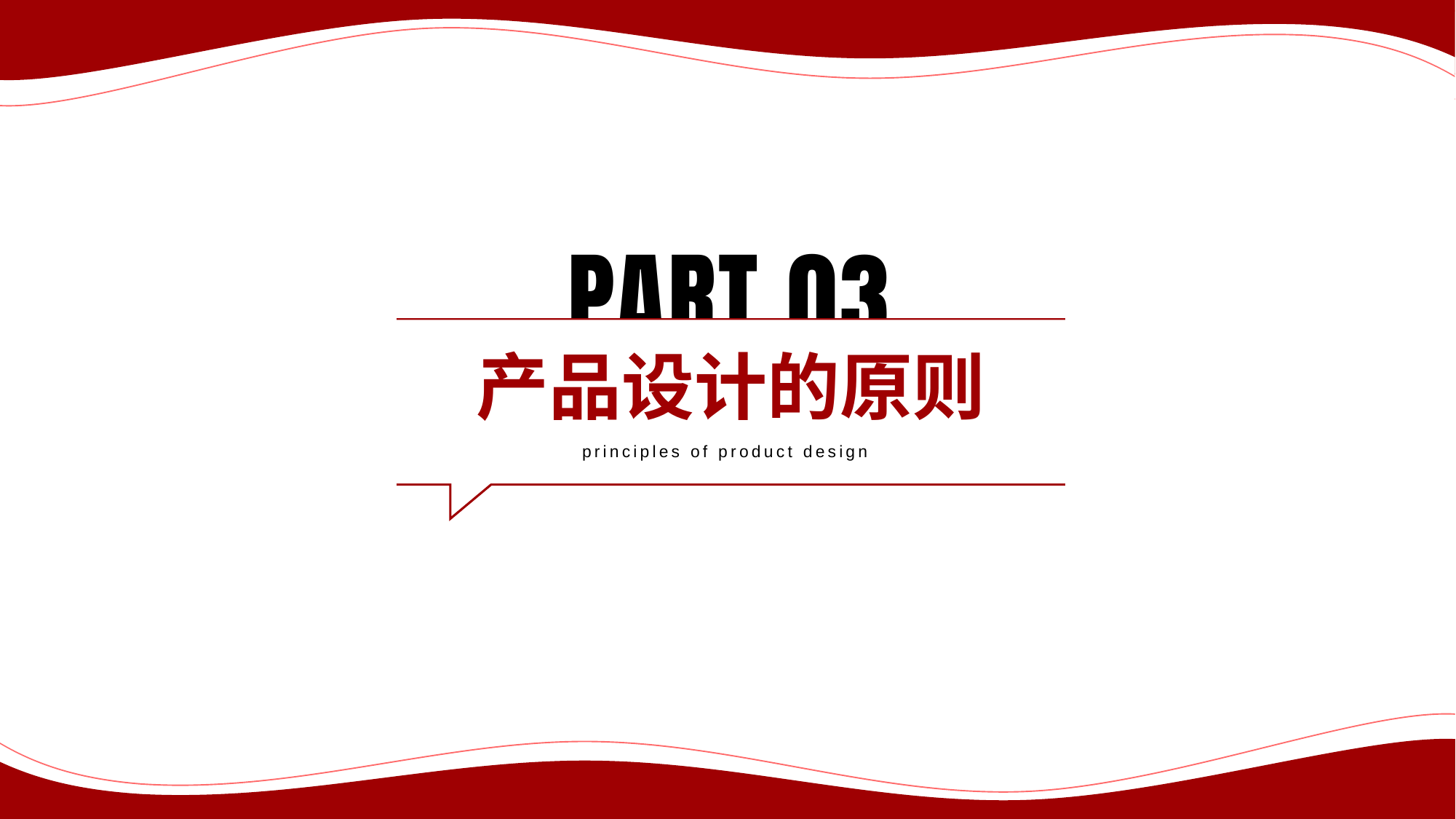

PART 03

产品设计的原则
principles of product design